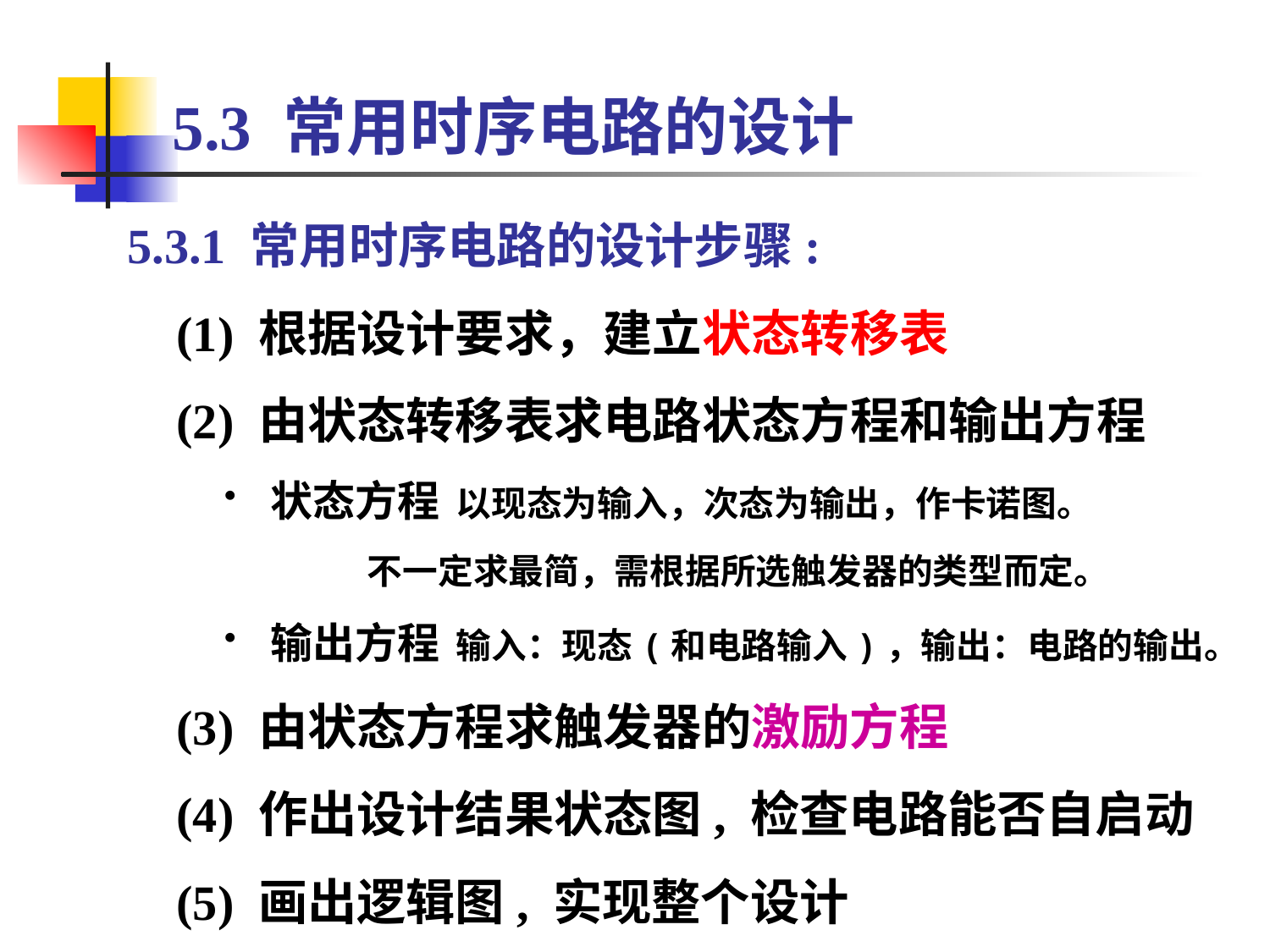

# 5.3 常用时序电路的设计
5.3.1 常用时序电路的设计步骤:
    (1) 根据设计要求，建立状态转移表
    (2) 由状态转移表求电路状态方程和输出方程
 状态方程  以现态为输入，次态为输出，作卡诺图。
             不一定求最简，需根据所选触发器的类型而定。
 输出方程  输入：现态(和电路输入)，输出：电路的输出。
    (3) 由状态方程求触发器的激励方程
    (4) 作出设计结果状态图, 检查电路能否自启动
    (5) 画出逻辑图, 实现整个设计